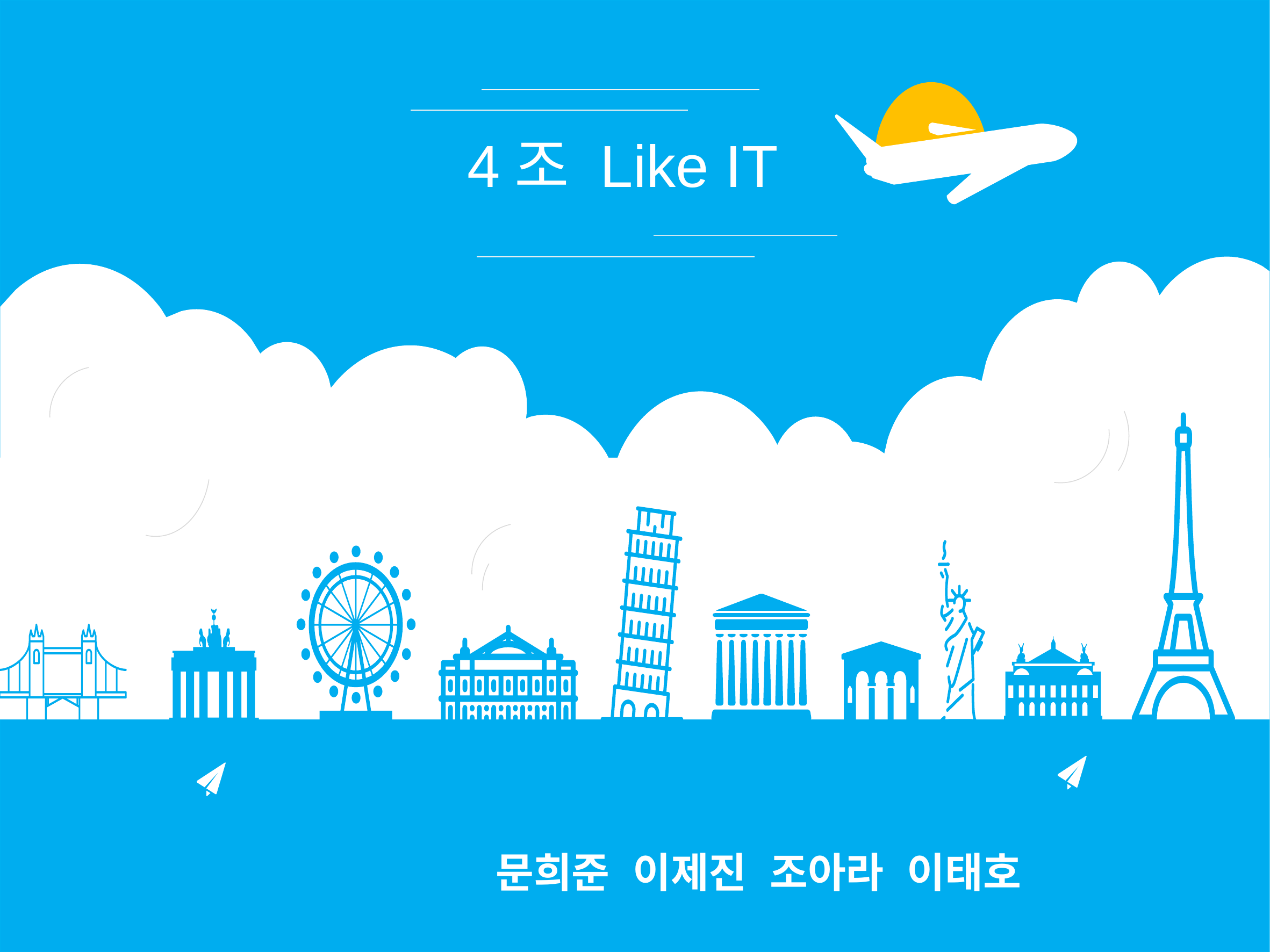

4조 Like IT

문희준  이제진  조아라  이태호